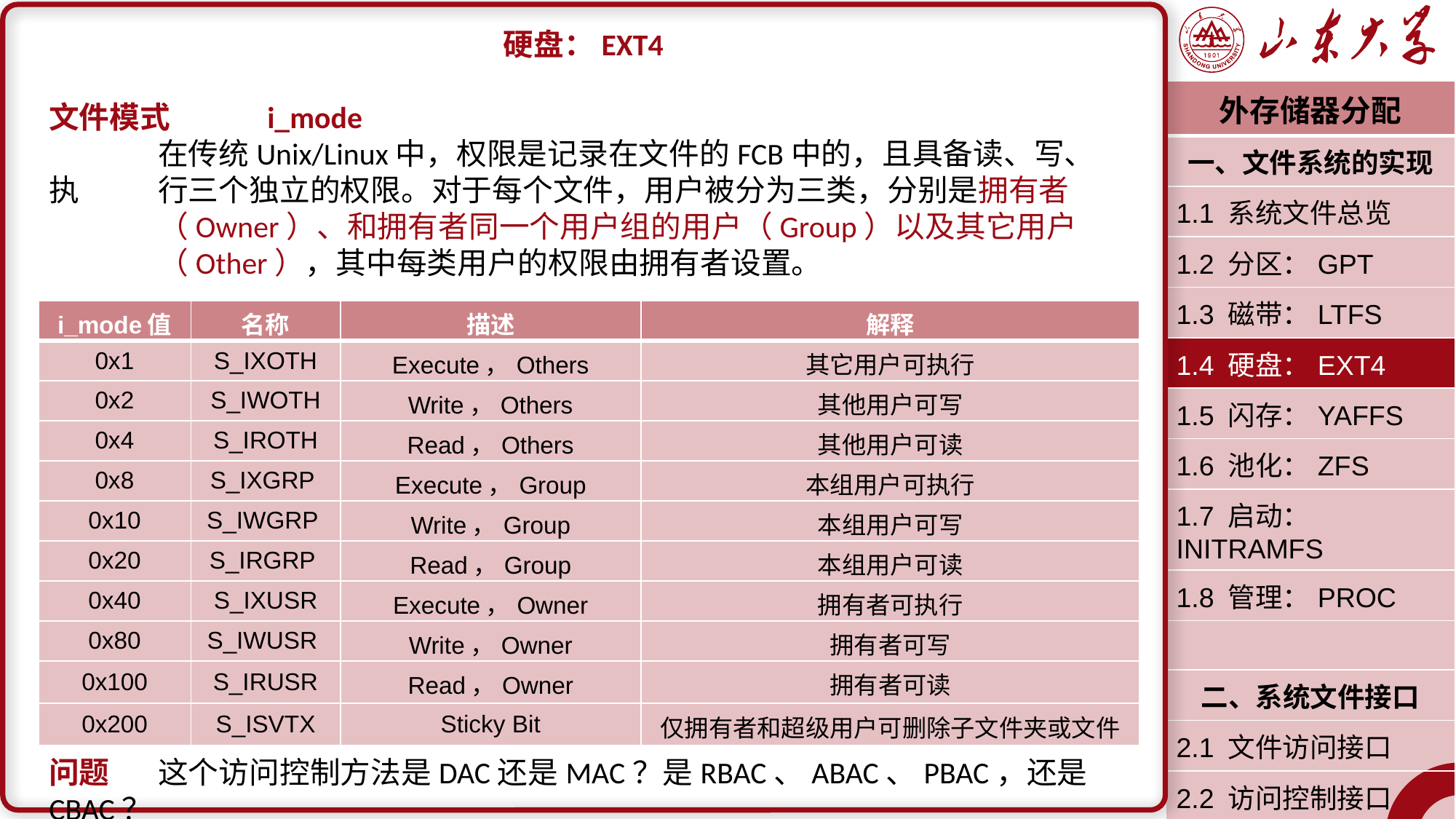

硬盘：EXT4

文件模式	i_mode
	在传统Unix/Linux中，权限是记录在文件的FCB中的，且具备读、写、执	行三个独立的权限。对于每个文件，用户被分为三类，分别是拥有者	（Owner）、和拥有者同一个用户组的用户（Group）以及其它用户	（Other），其中每类用户的权限由拥有者设置。

问题	这个访问控制方法是DAC还是MAC？是RBAC、ABAC、PBAC，还是CBAC？
| 外存储器分配 |
| --- |
| 一、文件系统的实现 |
| 1.1 系统文件总览 |
| 1.2 分区：GPT |
| 1.3 磁带：LTFS |
| 1.4 硬盘：EXT4 |
| 1.5 闪存：YAFFS |
| 1.6 池化：ZFS |
| 1.7 启动：INITRAMFS |
| 1.8 管理：PROC |
|  |
| 二、系统文件接口 |
| 2.1 文件访问接口 |
| 2.2 访问控制接口 |
| 潘润宇 2023.04 |
| i\_mode值 | 名称 | 描述 | 解释 |
| --- | --- | --- | --- |
| 0x1 | S\_IXOTH | Execute，Others | 其它用户可执行 |
| 0x2 | S\_IWOTH | Write，Others | 其他用户可写 |
| 0x4 | S\_IROTH | Read，Others | 其他用户可读 |
| 0x8 | S\_IXGRP | Execute，Group | 本组用户可执行 |
| 0x10 | S\_IWGRP | Write，Group | 本组用户可写 |
| 0x20 | S\_IRGRP | Read，Group | 本组用户可读 |
| 0x40 | S\_IXUSR | Execute，Owner | 拥有者可执行 |
| 0x80 | S\_IWUSR | Write，Owner | 拥有者可写 |
| 0x100 | S\_IRUSR | Read，Owner | 拥有者可读 |
| 0x200 | S\_ISVTX | Sticky Bit | 仅拥有者和超级用户可删除子文件夹或文件 |